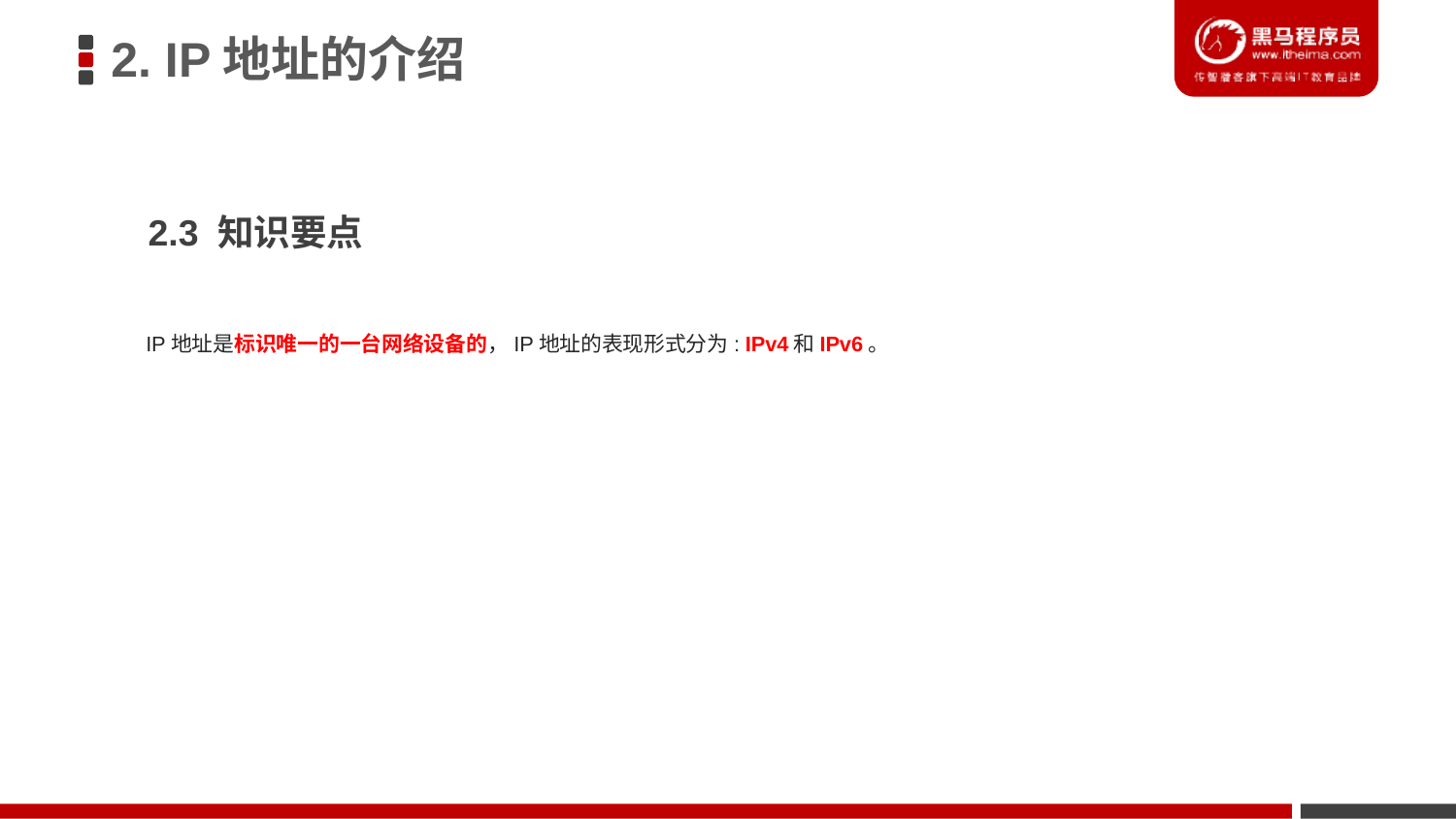

2. IP地址的介绍
2.3 知识要点
IP地址是标识唯一的一台网络设备的，IP地址的表现形式分为: IPv4和IPv6。